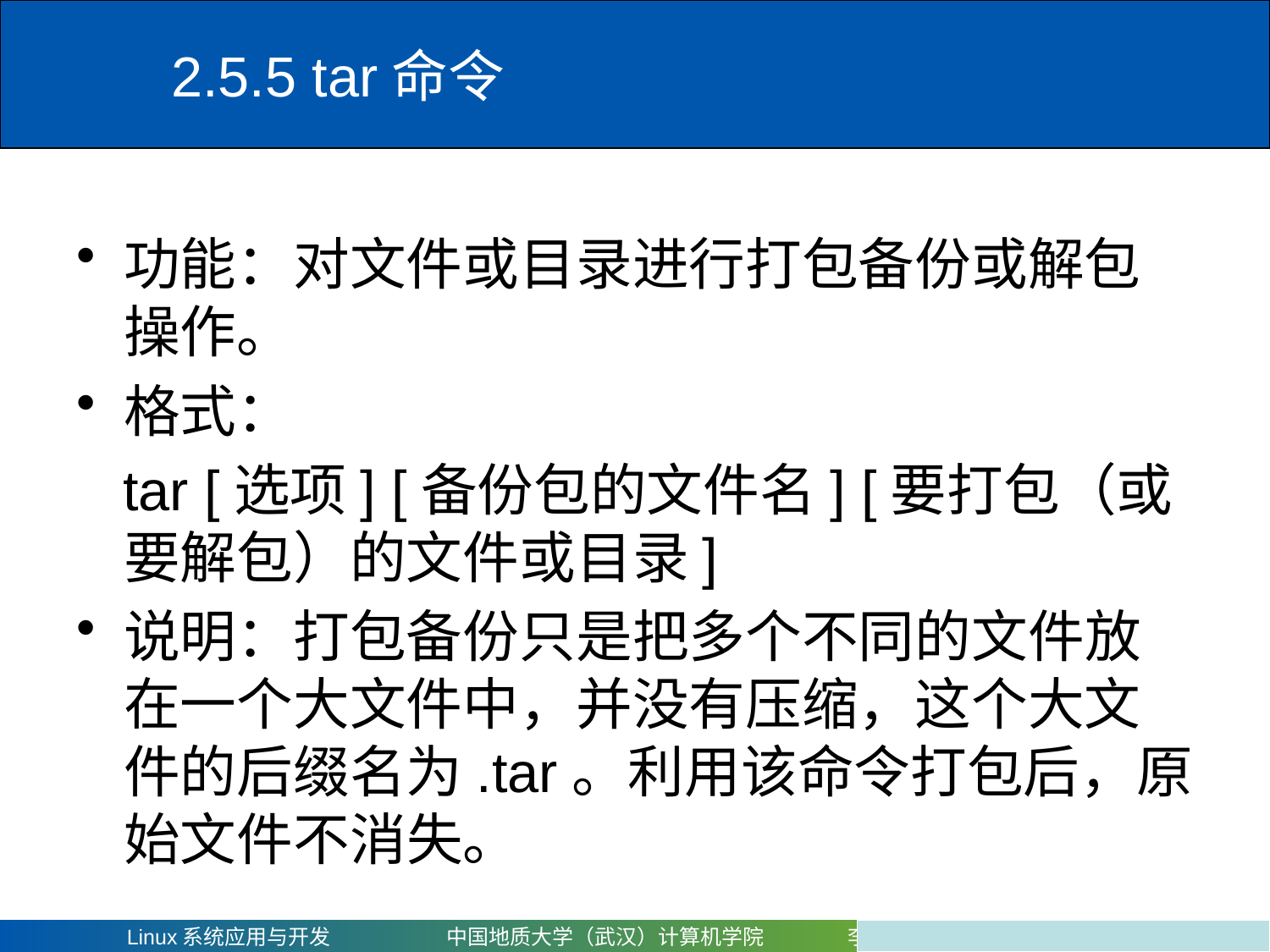

# 2.5.5 tar命令
功能：对文件或目录进行打包备份或解包操作。
格式：
   tar [选项] [备份包的文件名] [要打包（或要解包）的文件或目录]
说明：打包备份只是把多个不同的文件放在一个大文件中，并没有压缩，这个大文件的后缀名为.tar。利用该命令打包后，原始文件不消失。